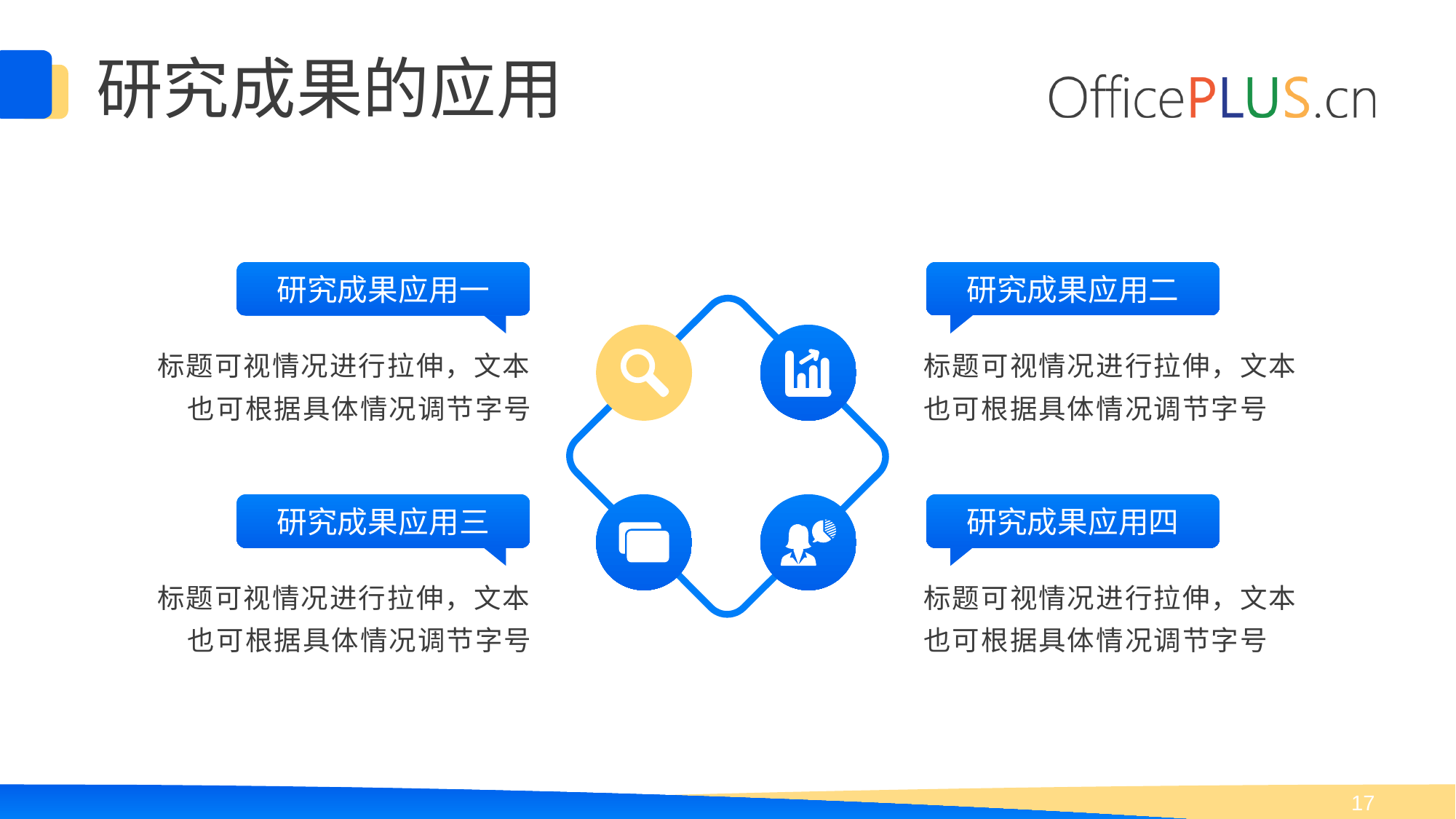

研究成果的应用
研究成果应用二
研究成果应用一

标题可视情况进行拉伸，文本也可根据具体情况调节字号
标题可视情况进行拉伸，文本也可根据具体情况调节字号

研究成果应用三

研究成果应用四

标题可视情况进行拉伸，文本也可根据具体情况调节字号
标题可视情况进行拉伸，文本也可根据具体情况调节字号